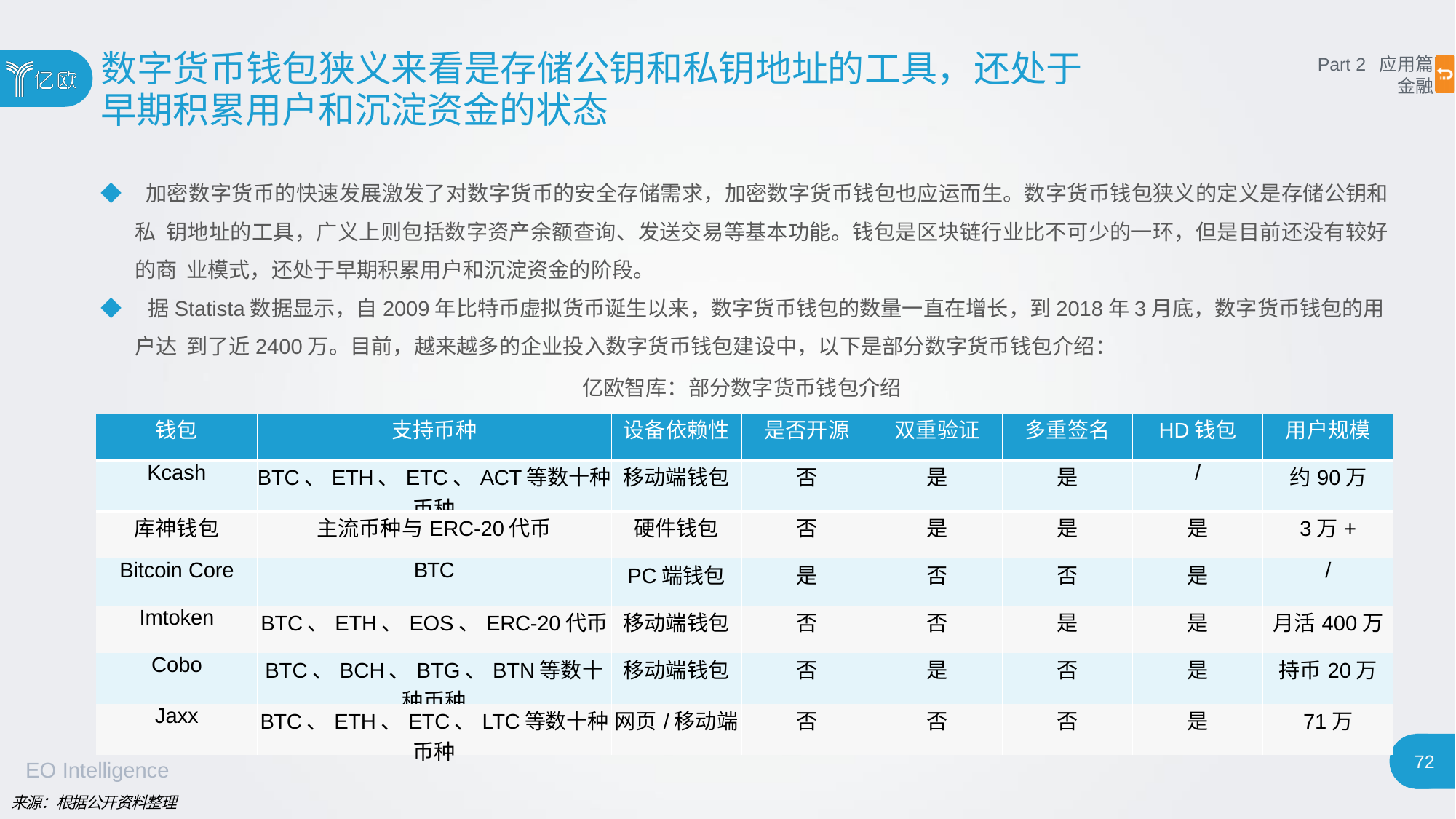

# 数字货币钱包狭义来看是存储公钥和私钥地址的工具，还处于
早期积累用户和沉淀资金的状态
Part 2 应用篇
金融

◆ 加密数字货币的快速发展激发了对数字货币的安全存储需求，加密数字货币钱包也应运而生。数字货币钱包狭义的定义是存储公钥和私  钥地址的工具，广义上则包括数字资产余额查询、发送交易等基本功能。钱包是区块链行业比不可少的一环，但是目前还没有较好的商  业模式，还处于早期积累用户和沉淀资金的阶段。
◆ 据Statista数据显示，自2009年比特币虚拟货币诞生以来，数字货币钱包的数量一直在增长，到2018年3月底，数字货币钱包的用户达  到了近2400万。目前，越来越多的企业投入数字货币钱包建设中，以下是部分数字货币钱包介绍：
亿欧智库：部分数字货币钱包介绍
| 钱包 | 支持币种 | 设备依赖性 | 是否开源 | 双重验证 | 多重签名 | HD钱包 | 用户规模 |
| --- | --- | --- | --- | --- | --- | --- | --- |
| Kcash | BTC、ETH、ETC、ACT等数十种币种 | 移动端钱包 | 否 | 是 | 是 | / | 约90万 |
| 库神钱包 | 主流币种与ERC-20代币 | 硬件钱包 | 否 | 是 | 是 | 是 | 3万+ |
| Bitcoin Core | BTC | PC端钱包 | 是 | 否 | 否 | 是 | / |
| Imtoken | BTC、ETH、EOS、ERC-20代币 | 移动端钱包 | 否 | 否 | 是 | 是 | 月活400万 |
| Cobo | BTC、BCH、BTG、BTN等数十种币种 | 移动端钱包 | 否 | 是 | 否 | 是 | 持币20万 |
| Jaxx | BTC、ETH、ETC、LTC等数十种币种 | 网页/移动端 | 否 | 否 | 否 | 是 | 71万 |
72
EO Intelligence
来源：根据公开资料整理